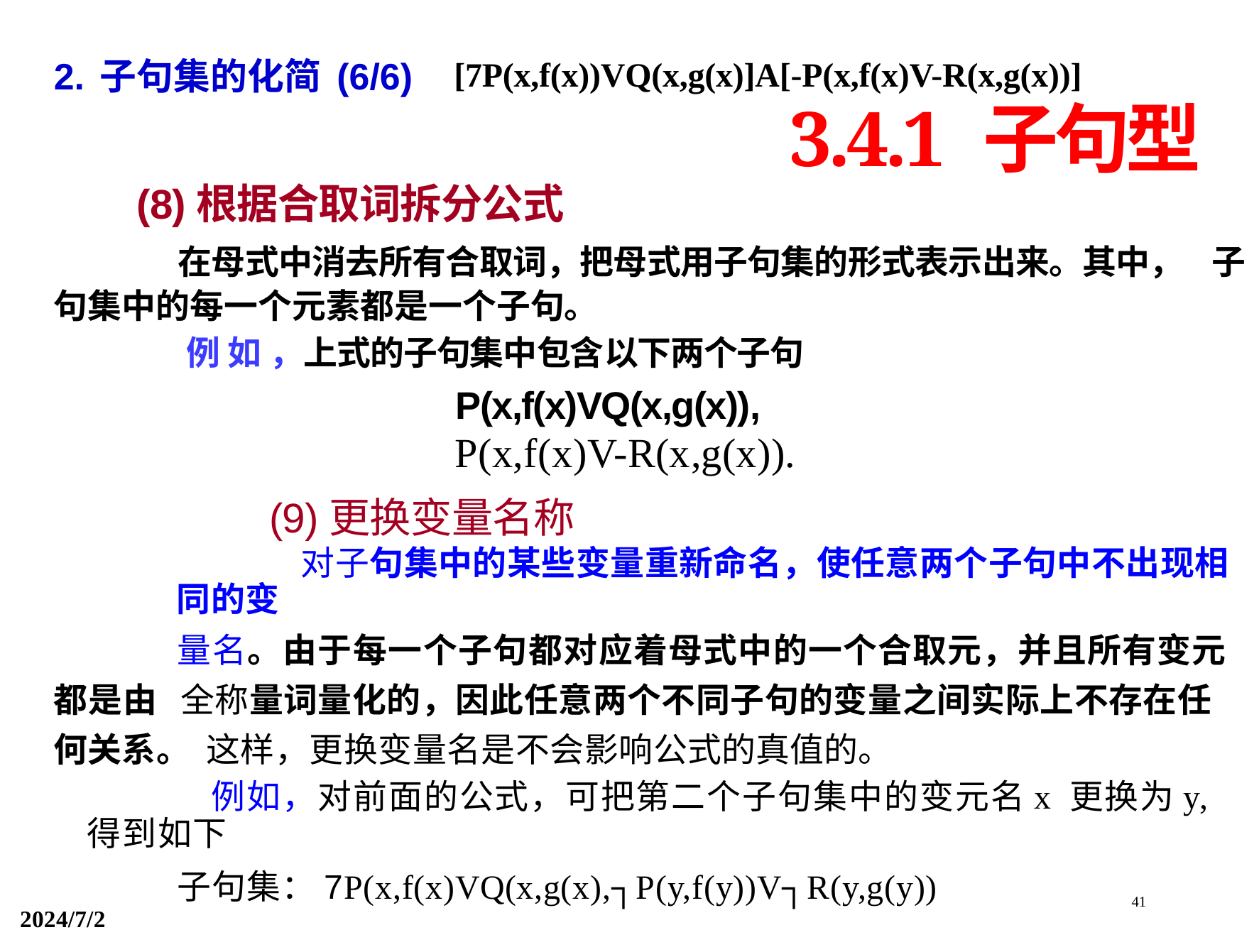

2.子句集的化简(6/6)  [7P(x,f(x))VQ(x,g(x)]A[-P(x,f(x)V-R(x,g(x))]
3.4.1 子句型
(8)根据合取词拆分公式
在母式中消去所有合取词，把母式用子句集的形式表示出来。其中，    子句集中的每一个元素都是一个子句。
例 如 ，上式的子句集中包含以下两个子句
P(x,f(x)VQ(x,g(x)),
P(x,f(x)V-R(x,g(x)).
(9)更换变量名称
对子句集中的某些变量重新命名，使任意两个子句中不出现相同的变
量名。由于每一个子句都对应着母式中的一个合取元，并且所有变元都是由   全称量词量化的，因此任意两个不同子句的变量之间实际上不存在任何关系。  这样，更换变量名是不会影响公式的真值的。
例如，对前面的公式，可把第二个子句集中的变元名x 更换为y, 得到如下
子句集：7P(x,f(x)VQ(x,g(x),┐P(y,f(y))V┐R(y,g(y))

41
2024/7/2